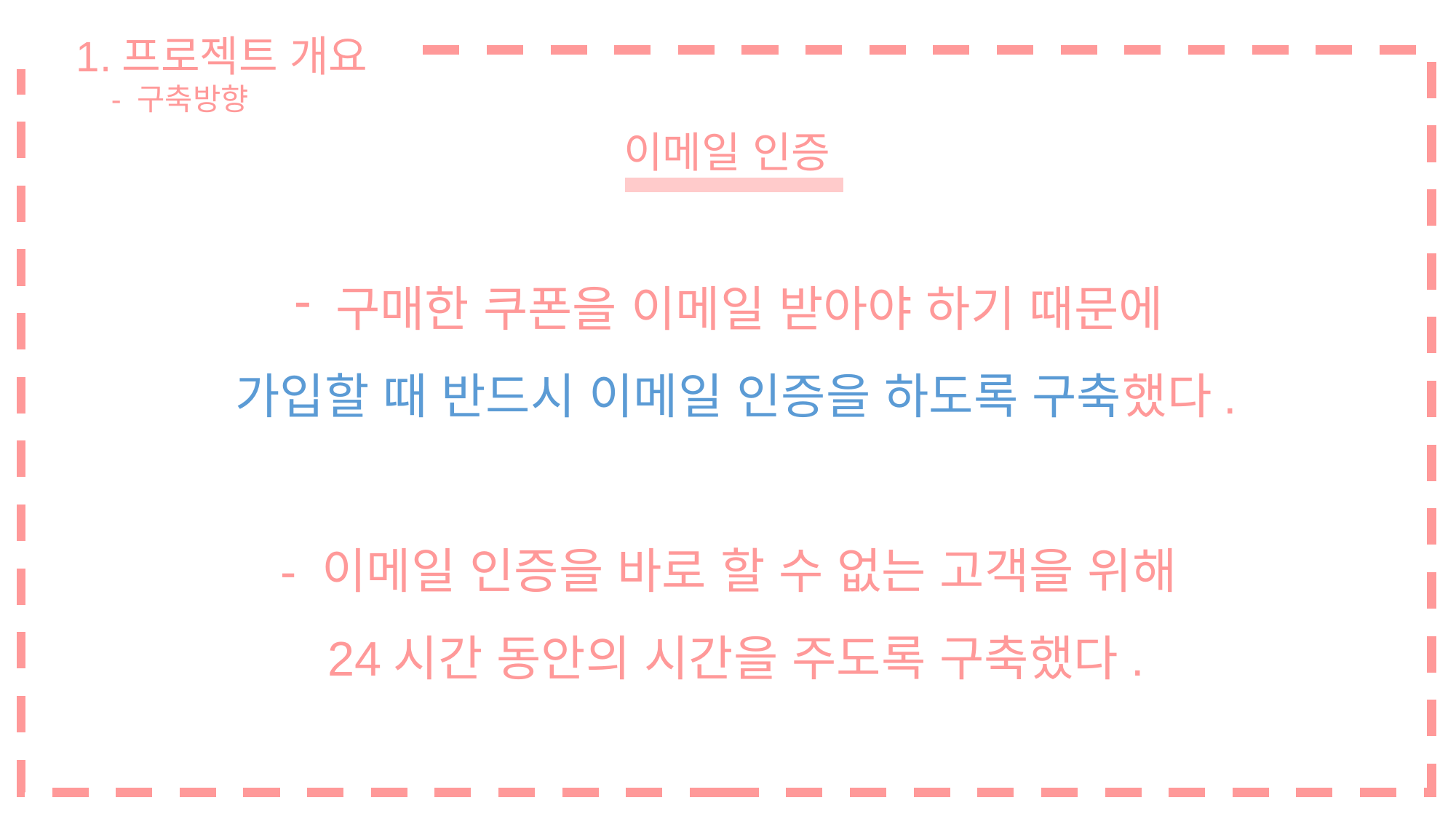

1.프로젝트 개요
       - 구축방향

이메일 인증

구매한 쿠폰을 이메일 받아야 하기 때문에
가입할 때 반드시 이메일 인증을 하도록 구축했다.

- 이메일 인증을 바로 할 수 없는 고객을 위해
24시간 동안의 시간을 주도록 구축했다.